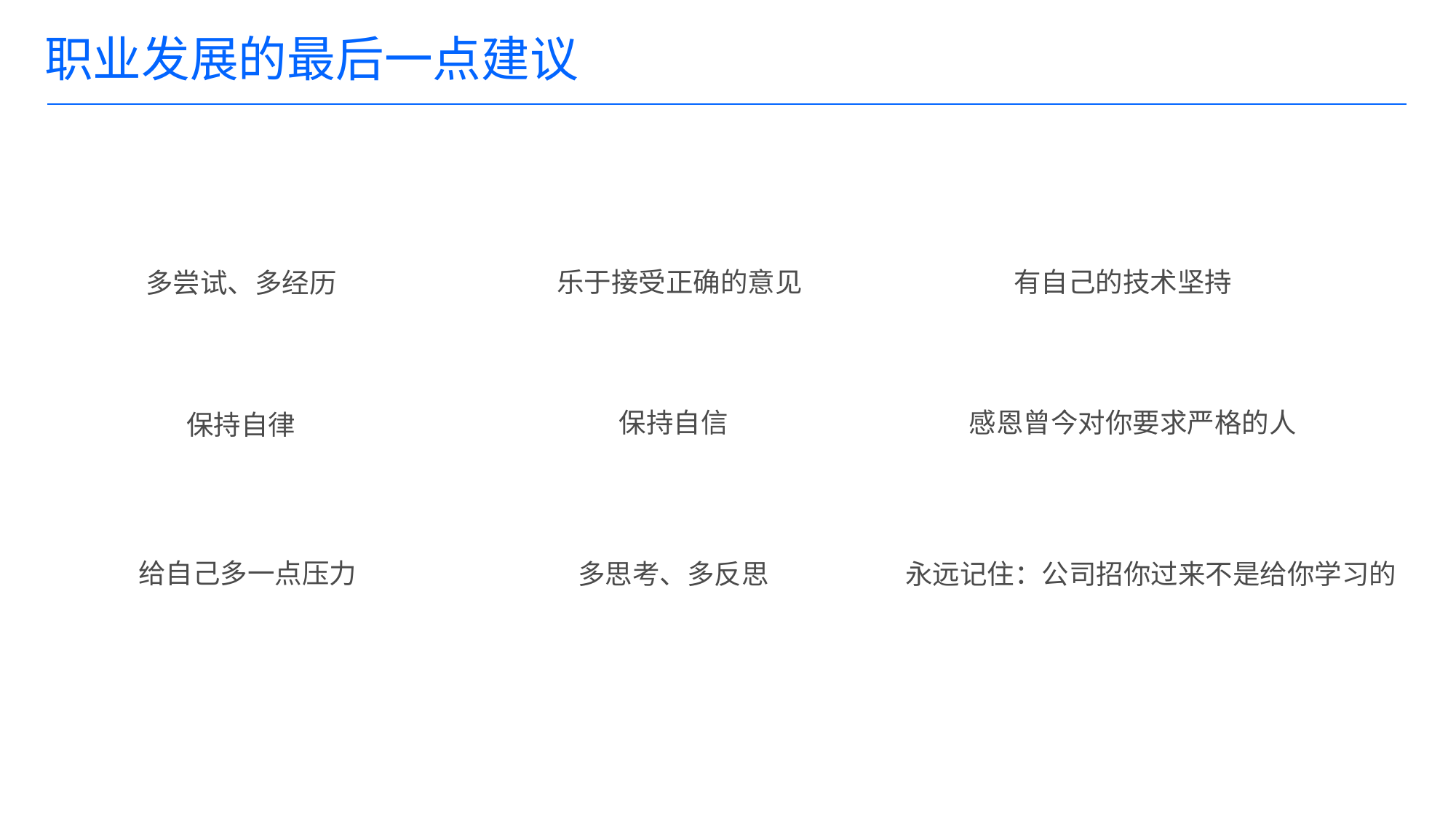

# 职业发展的最后一点建议
乐于接受正确的意见
有自己的技术坚持
多尝试、多经历
保持自信
感恩曾今对你要求严格的人
保持自律
给自己多一点压力
多思考、多反思
永远记住：公司招你过来不是给你学习的